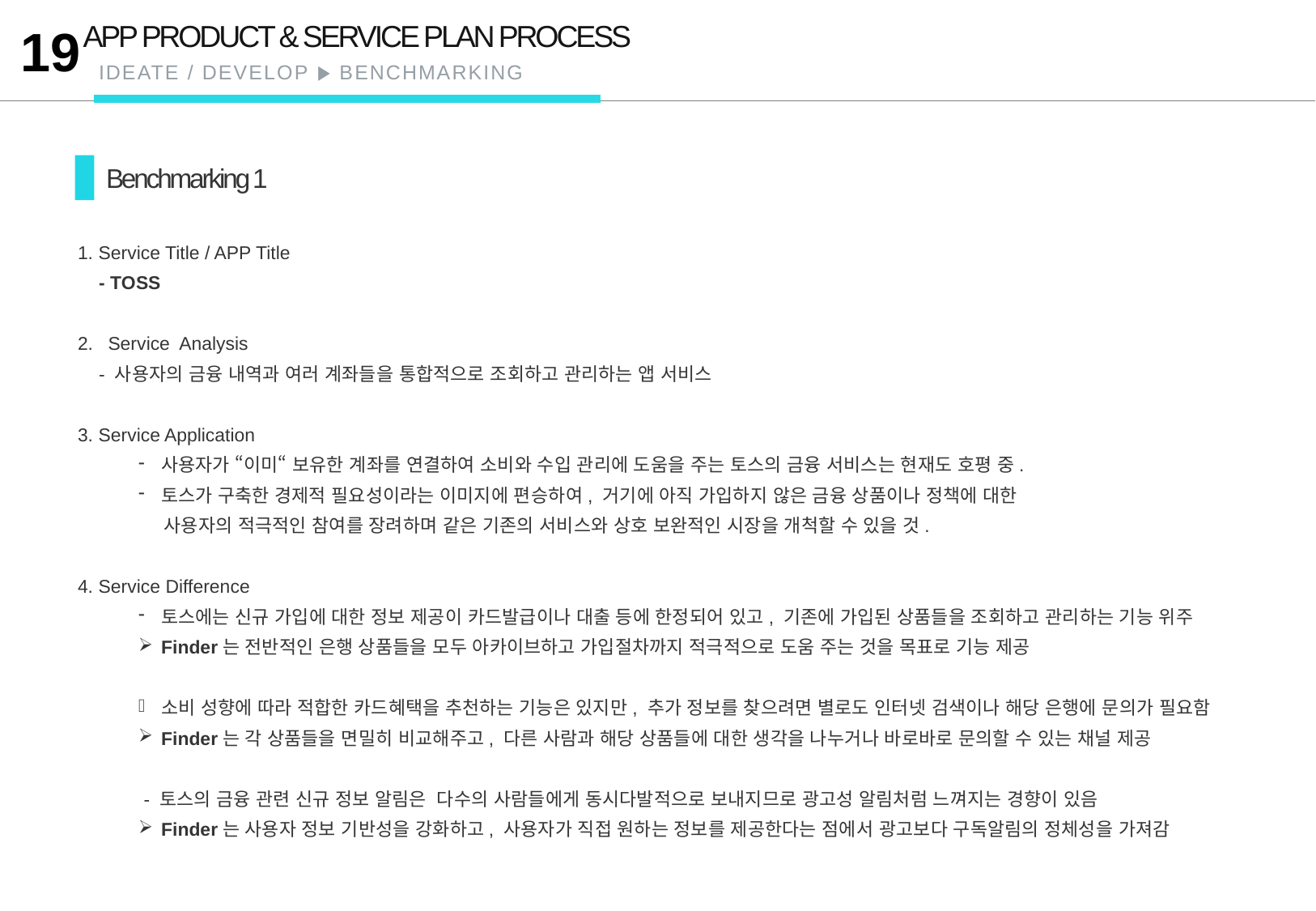

APP PRODUCT & SERVICE PLAN PROCESS
19
IDEATE / DEVELOP ▶ BENCHMARKING
Benchmarking 1

1. Service Title / APP Title
    - TOSS

Service  Analysis
    - 사용자의 금융 내역과 여러 계좌들을 통합적으로 조회하고 관리하는 앱 서비스

3. Service Application
사용자가 “이미“ 보유한 계좌를 연결하여 소비와 수입 관리에 도움을 주는 토스의 금융 서비스는 현재도 호평 중.
토스가 구축한 경제적 필요성이라는 이미지에 편승하여, 거기에 아직 가입하지 않은 금융 상품이나 정책에 대한
    사용자의 적극적인 참여를 장려하며 같은 기존의 서비스와 상호 보완적인 시장을 개척할 수 있을 것.

4. Service Difference
토스에는 신규 가입에 대한 정보 제공이 카드발급이나 대출 등에 한정되어 있고, 기존에 가입된 상품들을 조회하고 관리하는 기능 위주
Finder는 전반적인 은행 상품들을 모두 아카이브하고 가입절차까지 적극적으로 도움 주는 것을 목표로 기능 제공

소비 성향에 따라 적합한 카드혜택을 추천하는 기능은 있지만, 추가 정보를 찾으려면 별로도 인터넷 검색이나 해당 은행에 문의가 필요함
Finder는 각 상품들을 면밀히 비교해주고, 다른 사람과 해당 상품들에 대한 생각을 나누거나 바로바로 문의할 수 있는 채널 제공

 - 토스의 금융 관련 신규 정보 알림은  다수의 사람들에게 동시다발적으로 보내지므로 광고성 알림처럼 느껴지는 경향이 있음
Finder는 사용자 정보 기반성을 강화하고, 사용자가 직접 원하는 정보를 제공한다는 점에서 광고보다 구독알림의 정체성을 가져감

내용 입력